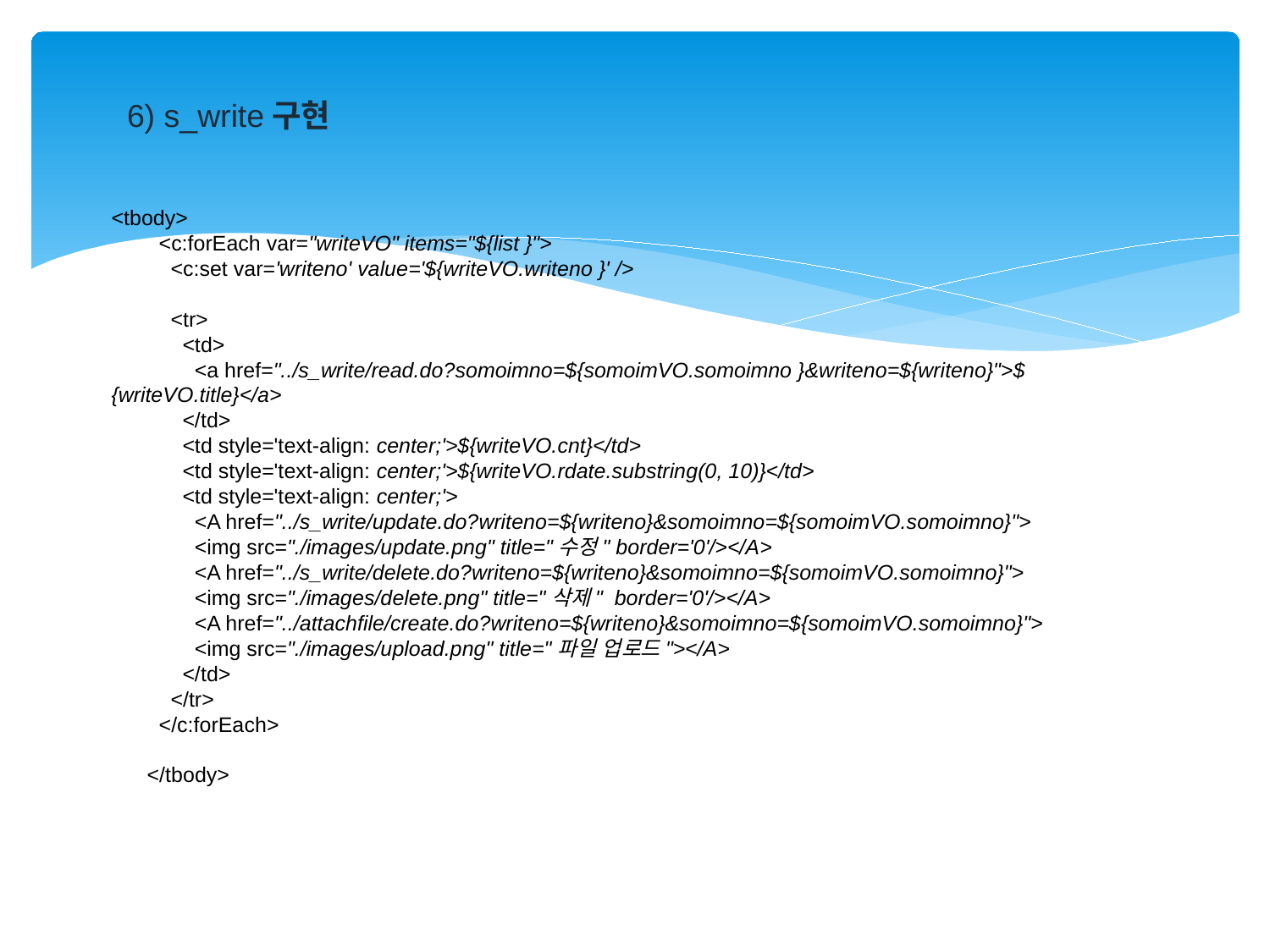

6) s_write구현
<tbody>
        <c:forEach var="writeVO" items="${list }">
          <c:set var='writeno' value='${writeVO.writeno }' />

          <tr>
            <td>
              <a href="../s_write/read.do?somoimno=${somoimVO.somoimno }&writeno=${writeno}">${writeVO.title}</a>
            </td>
            <td style='text-align: center;'>${writeVO.cnt}</td>
            <td style='text-align: center;'>${writeVO.rdate.substring(0, 10)}</td>
            <td style='text-align: center;'>
              <A href="../s_write/update.do?writeno=${writeno}&somoimno=${somoimVO.somoimno}">
              <img src="./images/update.png" title="수정" border='0'/></A>
              <A href="../s_write/delete.do?writeno=${writeno}&somoimno=${somoimVO.somoimno}">
              <img src="./images/delete.png" title="삭제"  border='0'/></A>
              <A href="../attachfile/create.do?writeno=${writeno}&somoimno=${somoimVO.somoimno}">
              <img src="./images/upload.png" title="파일 업로드"></A>
            </td>
          </tr>
        </c:forEach>

      </tbody>